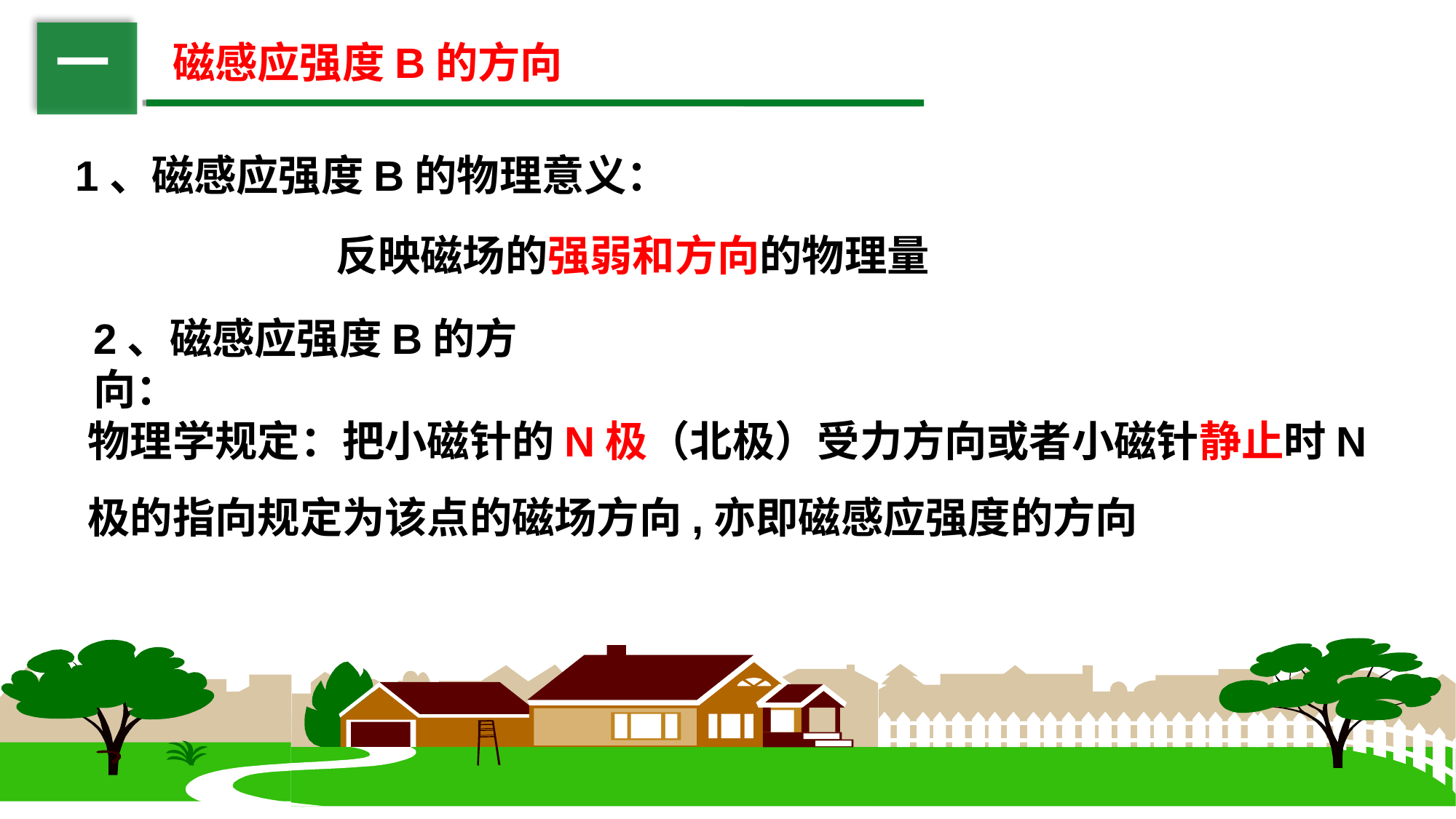

一

磁感应强度B的方向

1、磁感应强度B的物理意义：
反映磁场的强弱和方向的物理量
2、磁感应强度B的方向：
物理学规定：把小磁针的N极（北极）受力方向或者小磁针静止时N极的指向规定为该点的磁场方向,亦即磁感应强度的方向